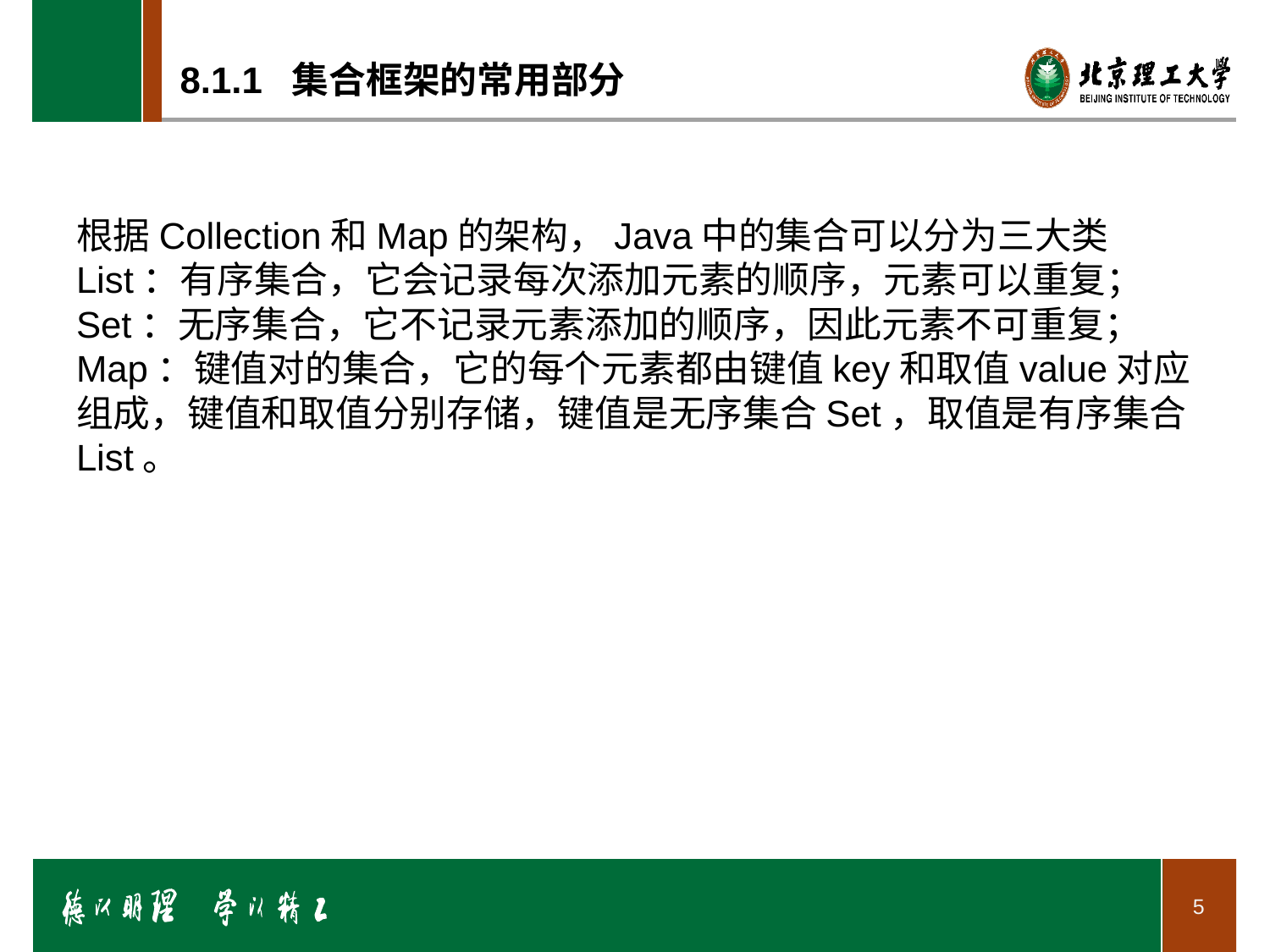

# 8.1.1  集合框架的常用部分
根据Collection和Map的架构，Java中的集合可以分为三大类
List：有序集合，它会记录每次添加元素的顺序，元素可以重复；
Set：无序集合，它不记录元素添加的顺序，因此元素不可重复；
Map：键值对的集合，它的每个元素都由键值key和取值value对应组成，键值和取值分别存储，键值是无序集合Set，取值是有序集合List。